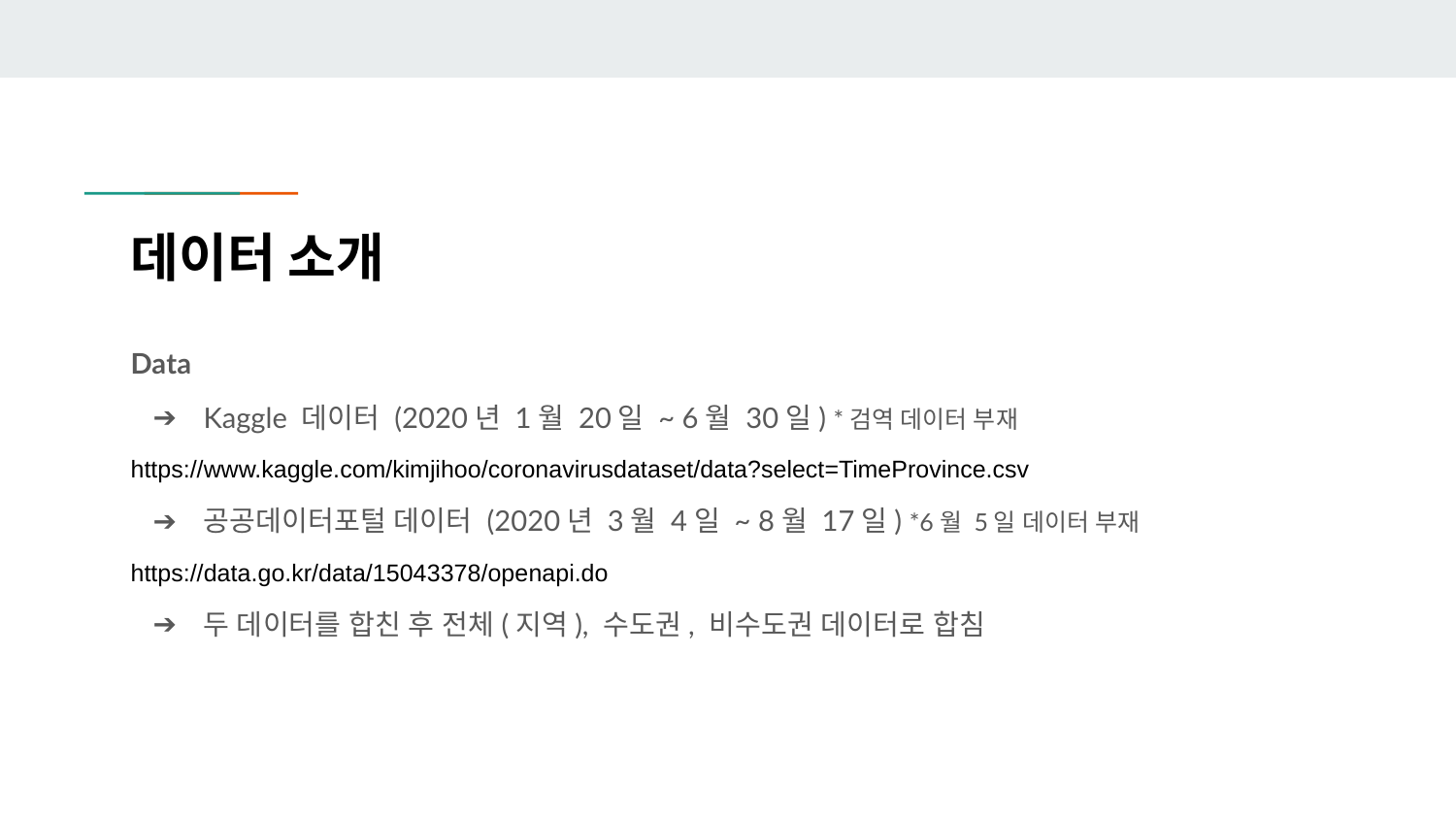

# 데이터 소개
Data
Kaggle 데이터 (2020년 1월 20일 ~ 6월 30일) *검역 데이터 부재
https://www.kaggle.com/kimjihoo/coronavirusdataset/data?select=TimeProvince.csv
공공데이터포털 데이터 (2020년 3월 4일 ~ 8월 17일) *6월 5일 데이터 부재
https://data.go.kr/data/15043378/openapi.do
두 데이터를 합친 후 전체(지역), 수도권, 비수도권 데이터로 합침